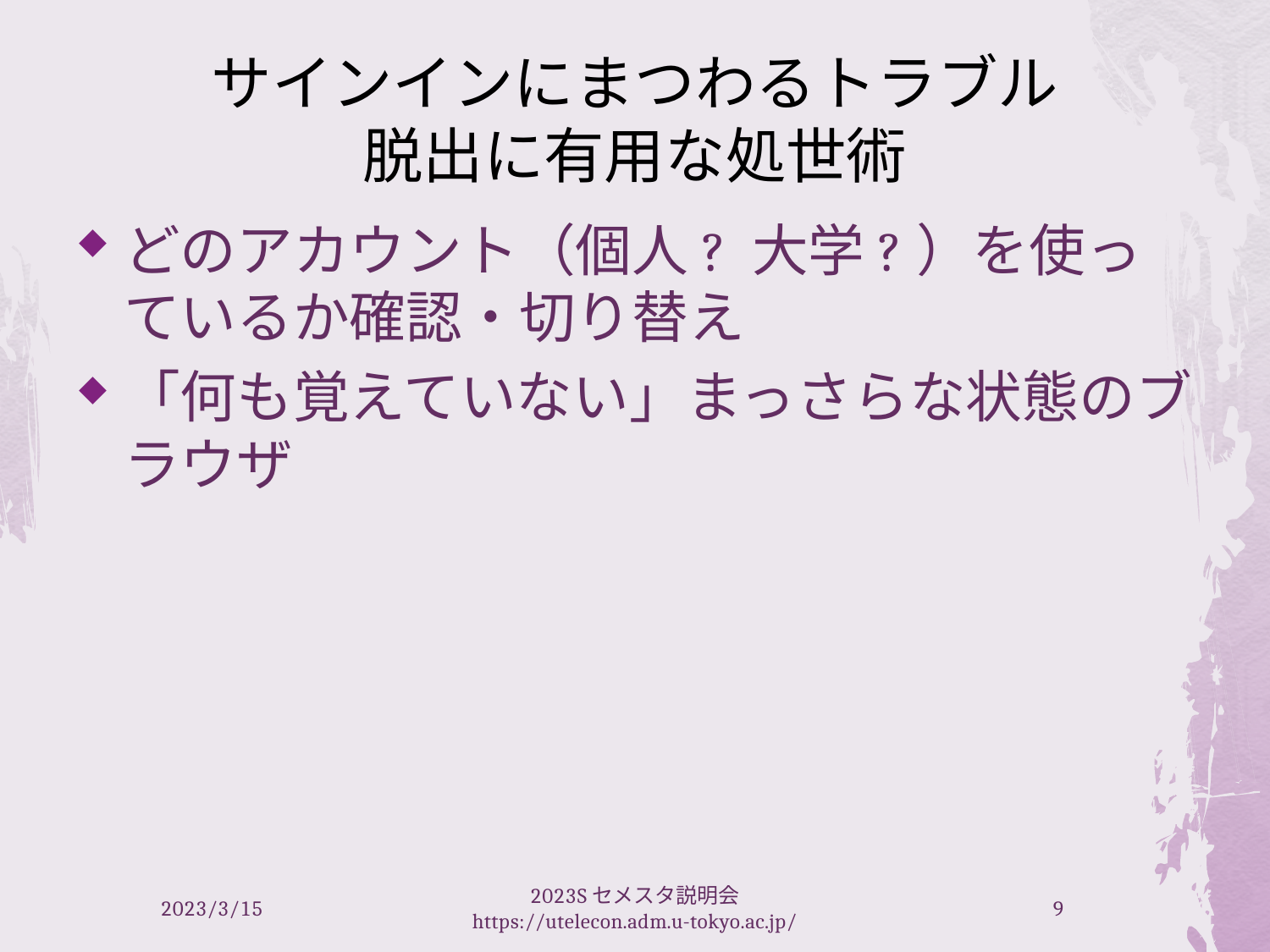

# サインインにまつわるトラブル 脱出に有用な処世術
どのアカウント（個人? 大学?）を使っているか確認・切り替え
「何も覚えていない」まっさらな状態のブラウザ
2023/3/15
2023Sセメスタ説明会 https://utelecon.adm.u-tokyo.ac.jp/
9